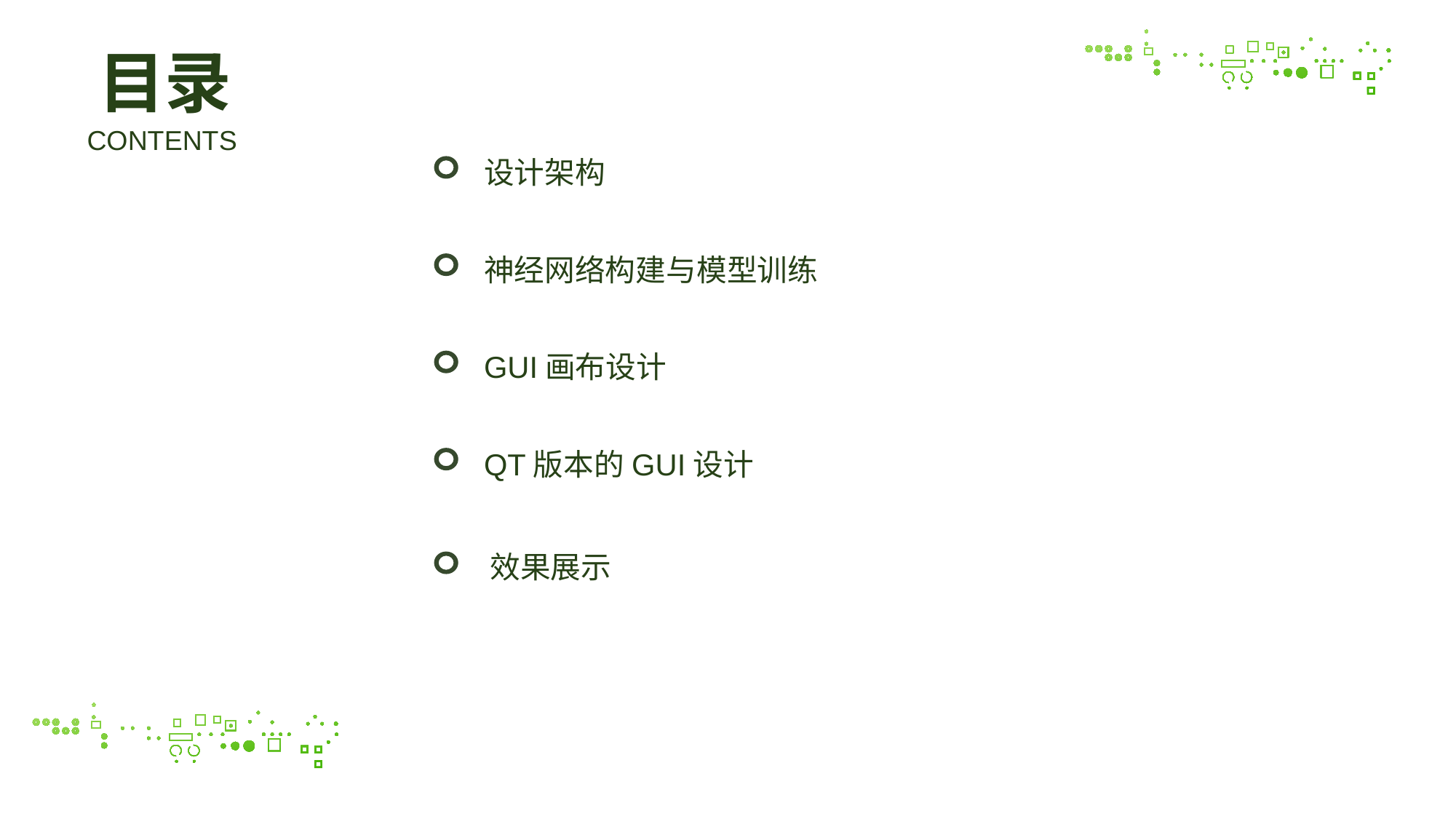

目录
CONTENTS
设计架构

神经网络构建与模型训练

GUI画布设计

QT版本的GUI设计

效果展示